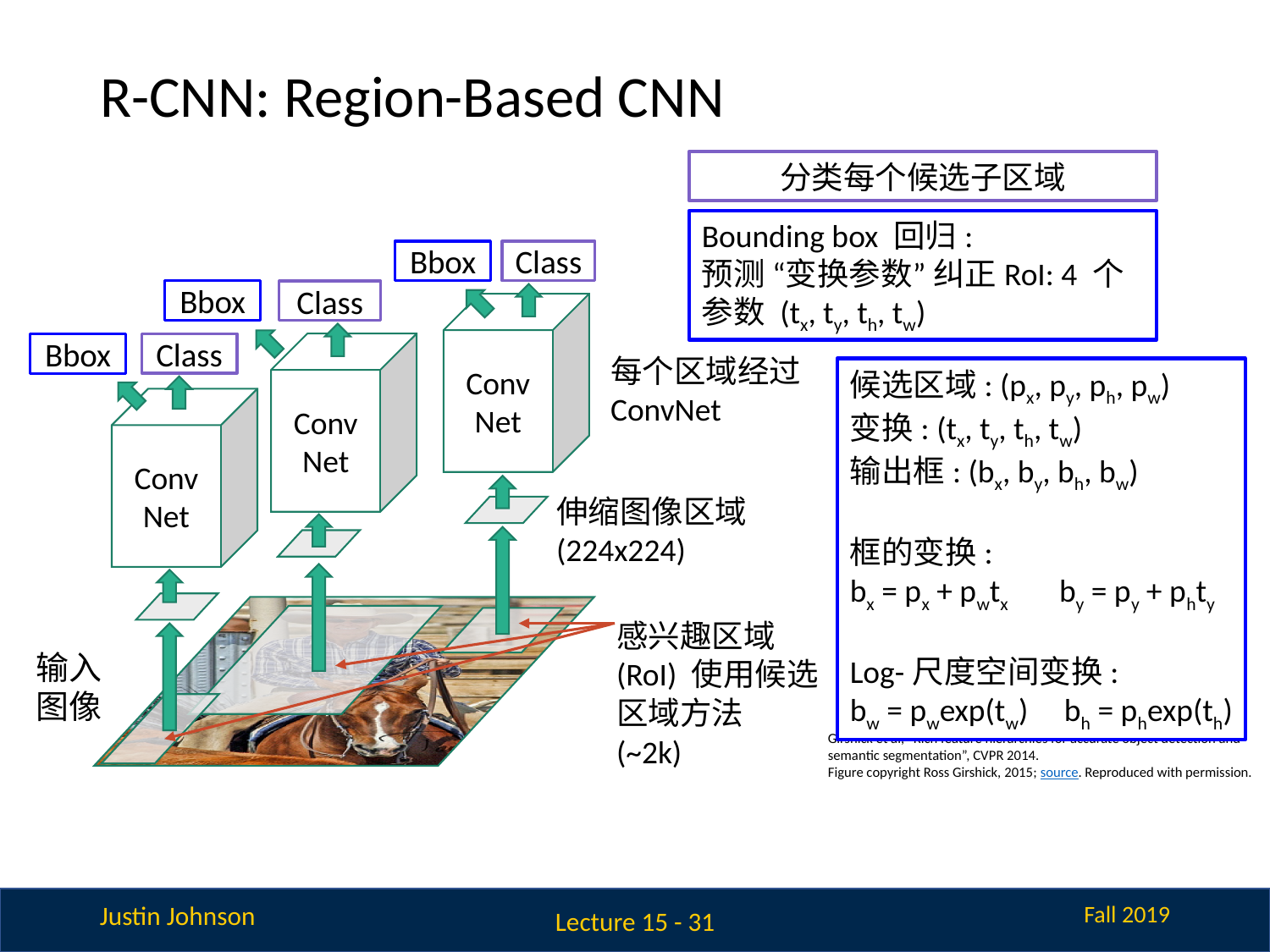

# R-CNN: Region-Based CNN
分类每个候选子区域
Bounding box 回归:
预测 “变换参数” 纠正RoI: 4 个参数 (tx, ty, th, tw)
Class
Class

ConvNet

ConvNet
Class
每个区域经过ConvNet

ConvNet

伸缩图像区域(224x224)

感兴趣区域 (RoI) 使用候选区域方法 (~2k)

输入图像

Bbox
Bbox

Bbox
候选区域: (px, py, ph, pw)
变换: (tx, ty, th, tw)
输出框: (bx, by, bh, bw)

框的变换:
bx = px + pwtx            by = py + phty

Log-尺度空间变换:
bw = pwexp(tw)     bh = phexp(th)

Girshick et al, “Rich feature hierarchies for accurate object detection and semantic segmentation”, CVPR 2014.
Figure copyright Ross Girshick, 2015; source. Reproduced with permission.
Lecture 15 - 31